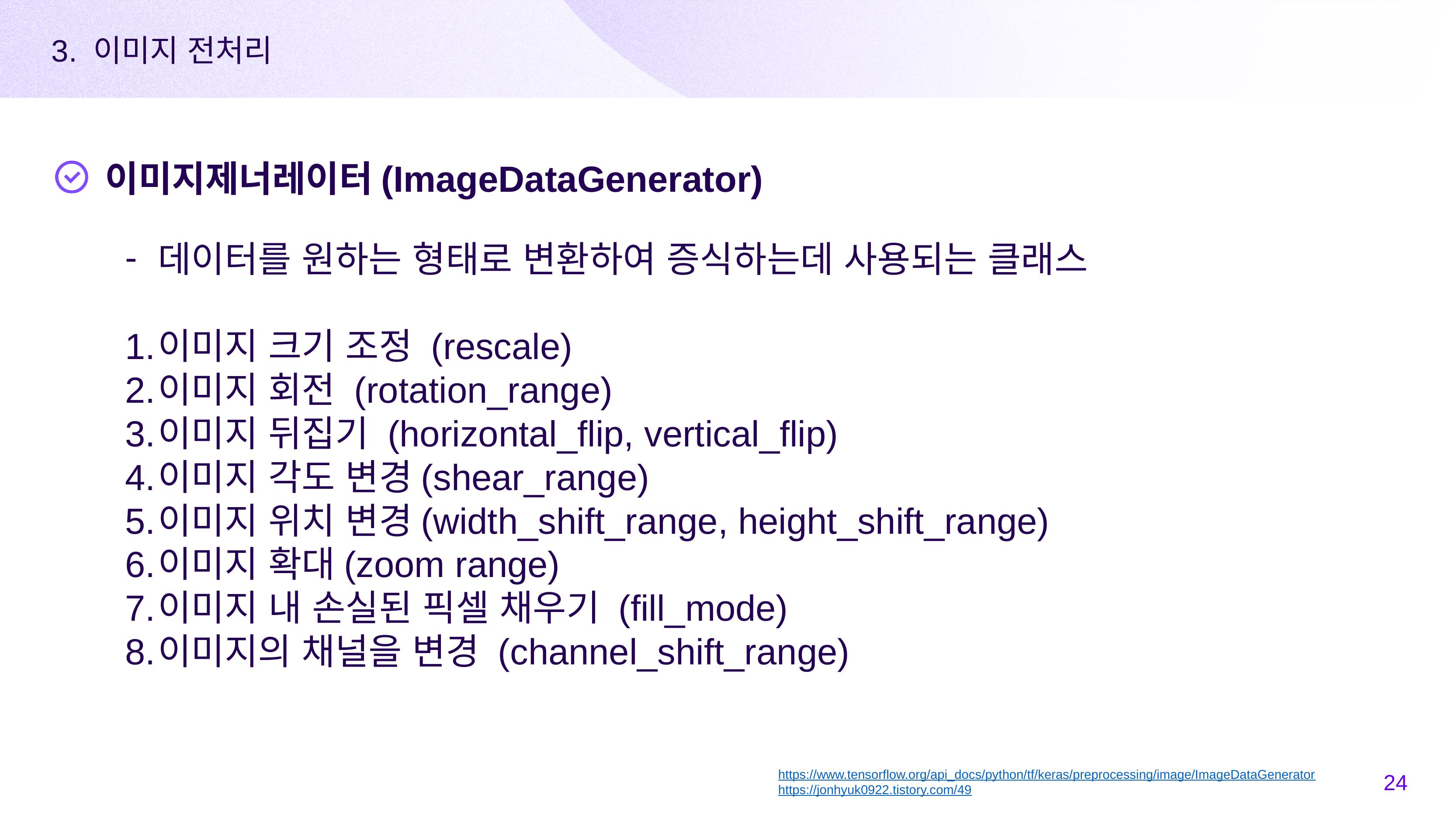

3. 이미지 전처리
이미지제너레이터(ImageDataGenerator)
데이터를 원하는 형태로 변환하여 증식하는데 사용되는 클래스

이미지 크기 조정 (rescale)
이미지 회전 (rotation_range)
이미지 뒤집기 (horizontal_flip, vertical_flip)
이미지 각도 변경(shear_range)
이미지 위치 변경(width_shift_range, height_shift_range)
이미지 확대(zoom range)
이미지 내 손실된 픽셀 채우기 (fill_mode)
이미지의 채널을 변경 (channel_shift_range)

https://www.tensorflow.org/api_docs/python/tf/keras/preprocessing/image/ImageDataGenerator
https://jonhyuk0922.tistory.com/49

24